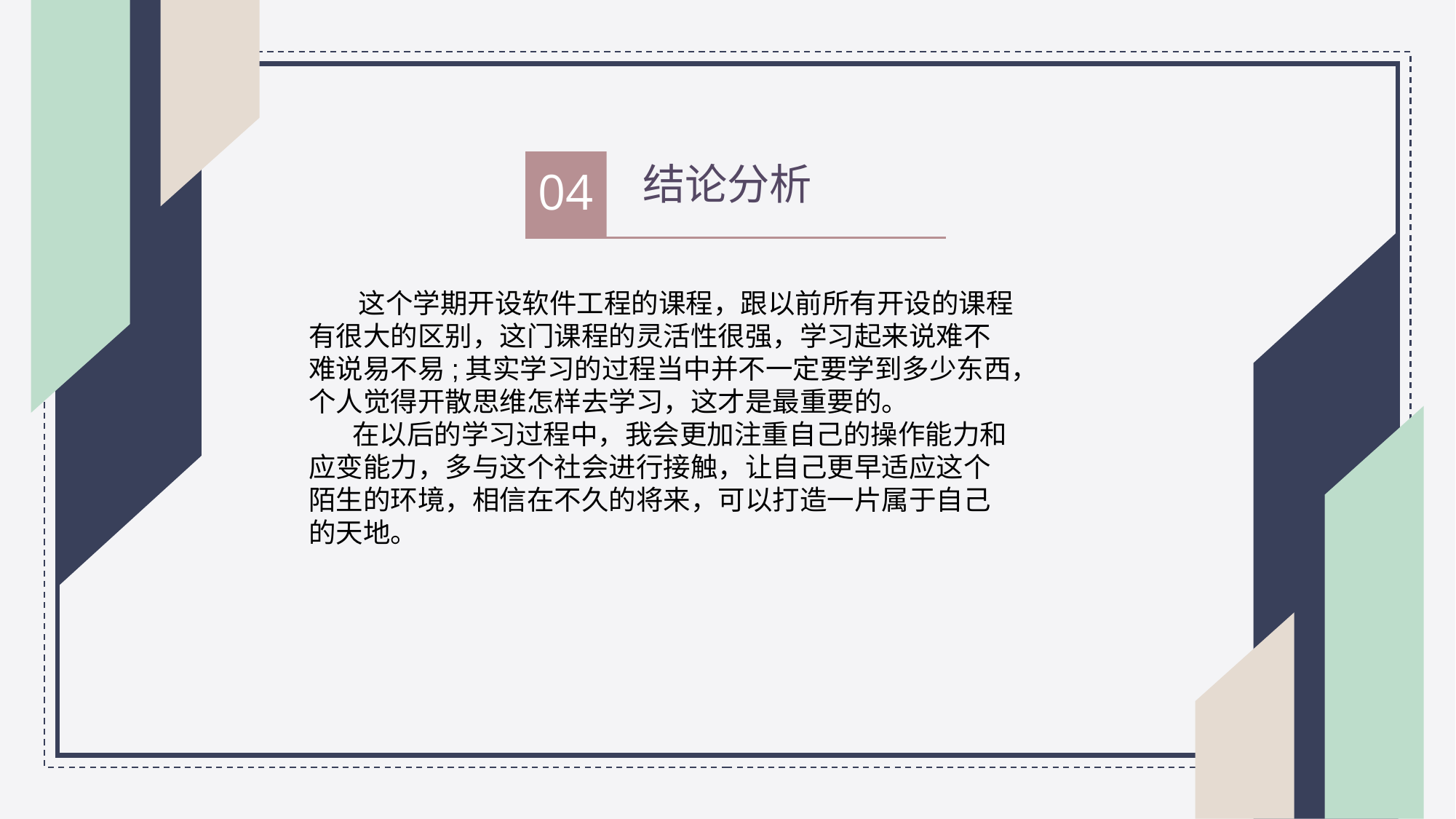

结论分析
04
       这个学期开设软件工程的课程，跟以前所有开设的课程有很大的区别，这门课程的灵活性很强，学习起来说难不难说易不易;其实学习的过程当中并不一定要学到多少东西，个人觉得开散思维怎样去学习，这才是最重要的。
      在以后的学习过程中，我会更加注重自己的操作能力和应变能力，多与这个社会进行接触，让自己更早适应这个陌生的环境，相信在不久的将来，可以打造一片属于自己的天地。